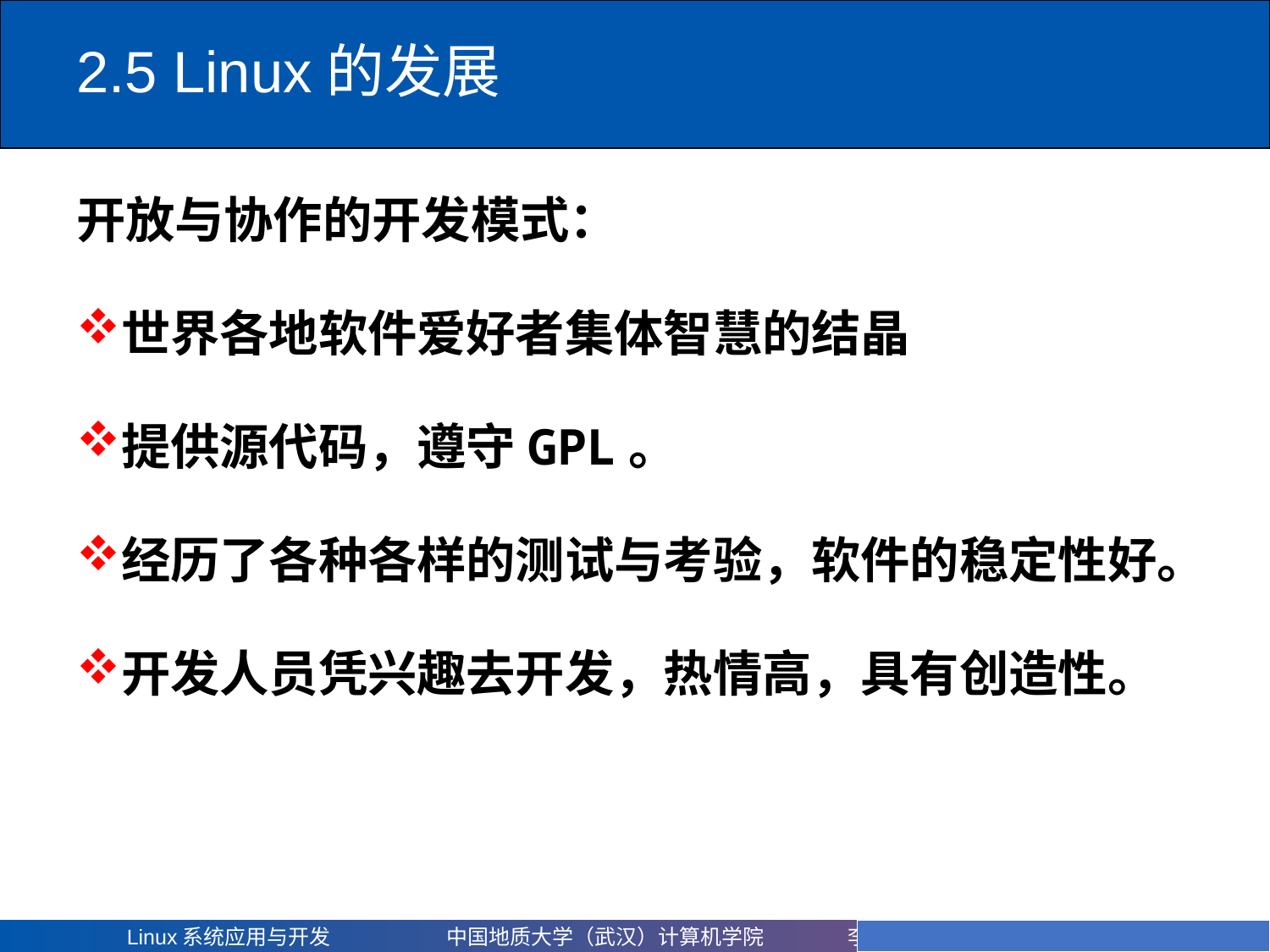

# 2.5 Linux的发展
开放与协作的开发模式：
世界各地软件爱好者集体智慧的结晶
提供源代码，遵守GPL。
经历了各种各样的测试与考验，软件的稳定性好。
开发人员凭兴趣去开发，热情高，具有创造性。